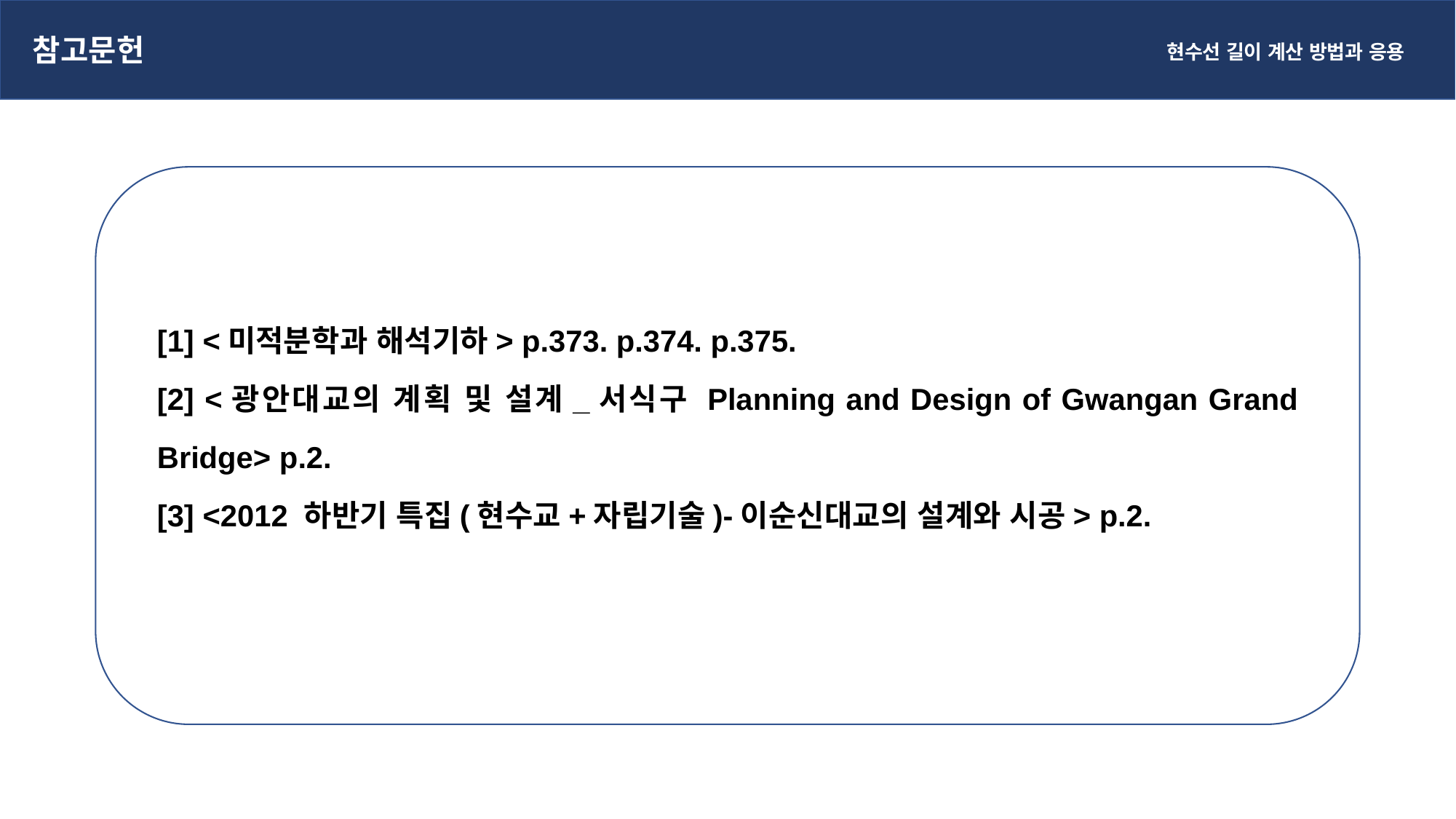

참고문헌
현수선 길이 계산 방법과 응용

[1] <미적분학과 해석기하> p.373. p.374. p.375.
[2] <광안대교의 계획 및 설계_서식구 Planning and Design of Gwangan Grand Bridge> p.2.
[3] <2012 하반기 특집(현수교+자립기술)-이순신대교의 설계와 시공> p.2.